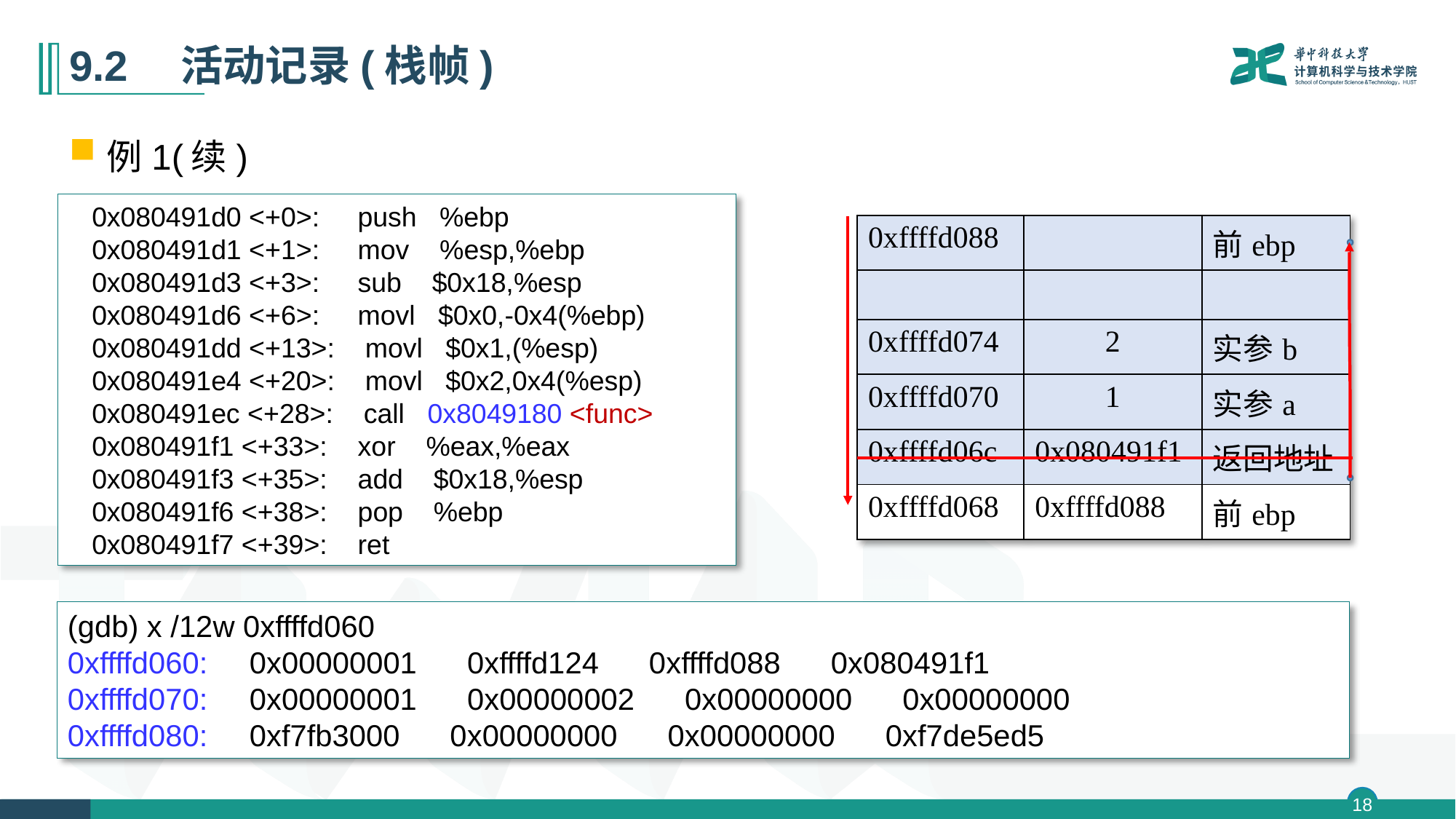

# 9.2　活动记录(栈帧)
例1(续)
   0x080491d0 <+0>:     push   %ebp
   0x080491d1 <+1>:     mov    %esp,%ebp
   0x080491d3 <+3>:     sub    $0x18,%esp
   0x080491d6 <+6>:     movl   $0x0,-0x4(%ebp)
   0x080491dd <+13>:    movl   $0x1,(%esp)
   0x080491e4 <+20>:    movl   $0x2,0x4(%esp)
   0x080491ec <+28>:    call   0x8049180 <func>
   0x080491f1 <+33>:    xor    %eax,%eax
   0x080491f3 <+35>:    add    $0x18,%esp
   0x080491f6 <+38>:    pop    %ebp
   0x080491f7 <+39>:    ret
| 0xffffd088 |  | 前ebp |
| --- | --- | --- |
|  |  |  |
| 0xffffd074 | 2 | 实参b |
| 0xffffd070 | 1 | 实参a |
| 0xffffd06c | 0x080491f1 | 返回地址 |
| 0xffffd068 | 0xffffd088 | 前ebp |

(gdb) x /12w 0xffffd060
0xffffd060:     0x00000001      0xffffd124      0xffffd088      0x080491f1
0xffffd070:     0x00000001      0x00000002      0x00000000      0x00000000
0xffffd080:     0xf7fb3000      0x00000000      0x00000000      0xf7de5ed5